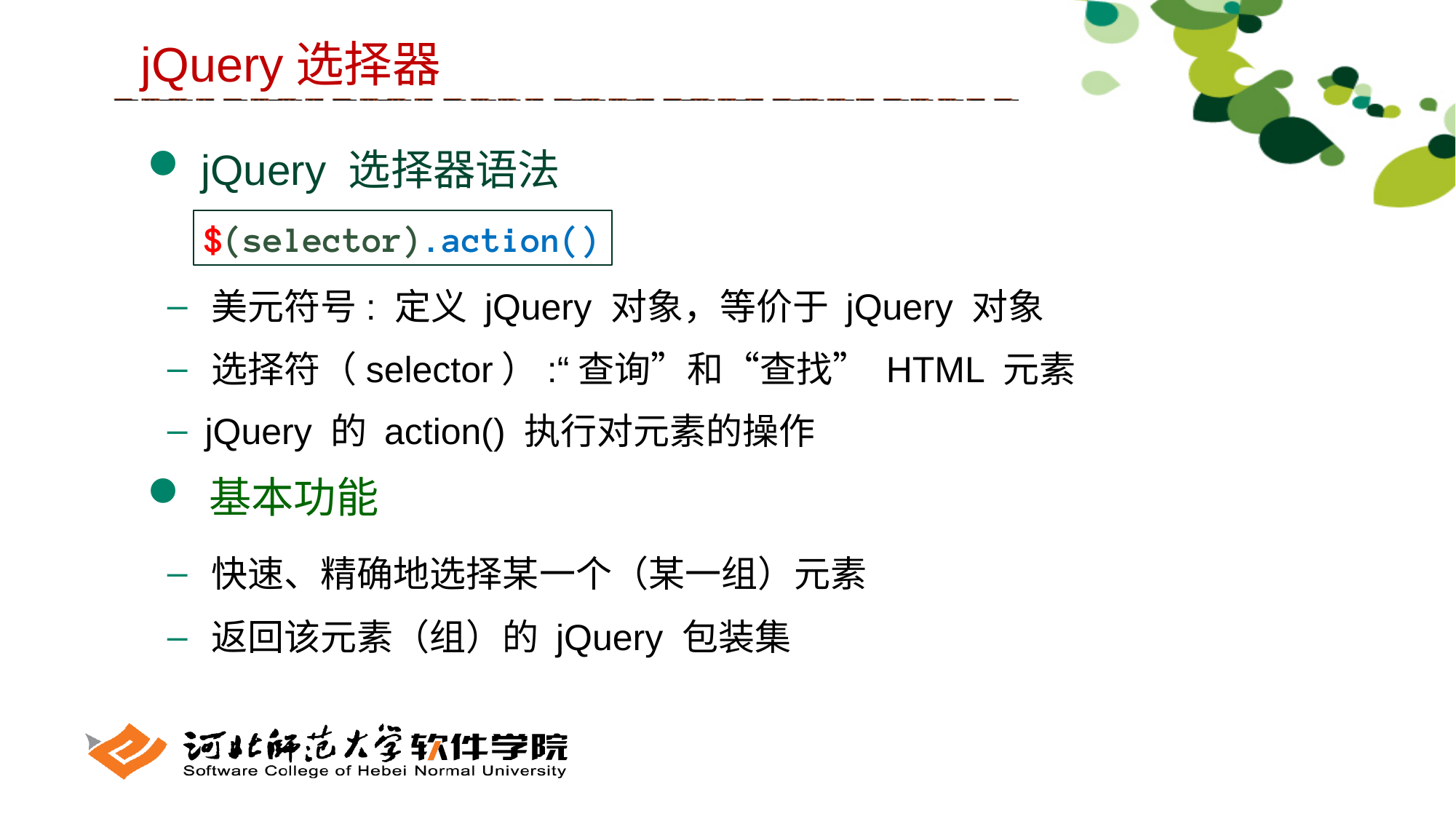

jQuery选择器
 jQuery 选择器语法

 美元符号: 定义 jQuery 对象，等价于 jQuery 对象
 选择符（selector）:“查询”和“查找” HTML 元素
 jQuery 的 action() 执行对元素的操作
 基本功能
 快速、精确地选择某一个（某一组）元素
 返回该元素（组）的 jQuery 包装集

$(selector).action()